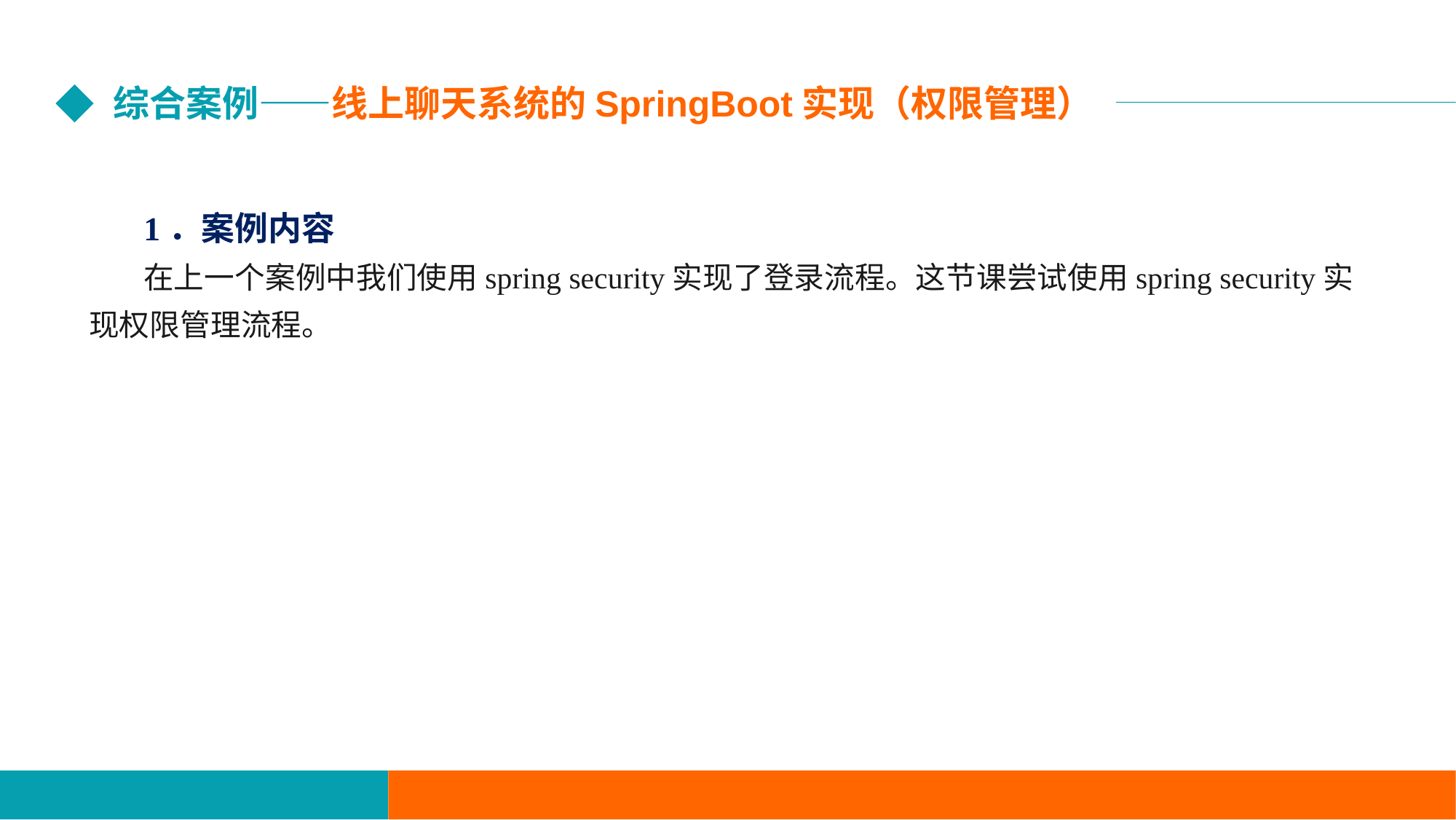

综合案例——线上聊天系统的SpringBoot实现（权限管理）

1．案例内容
在上一个案例中我们使用spring security实现了登录流程。这节课尝试使用spring security实现权限管理流程。